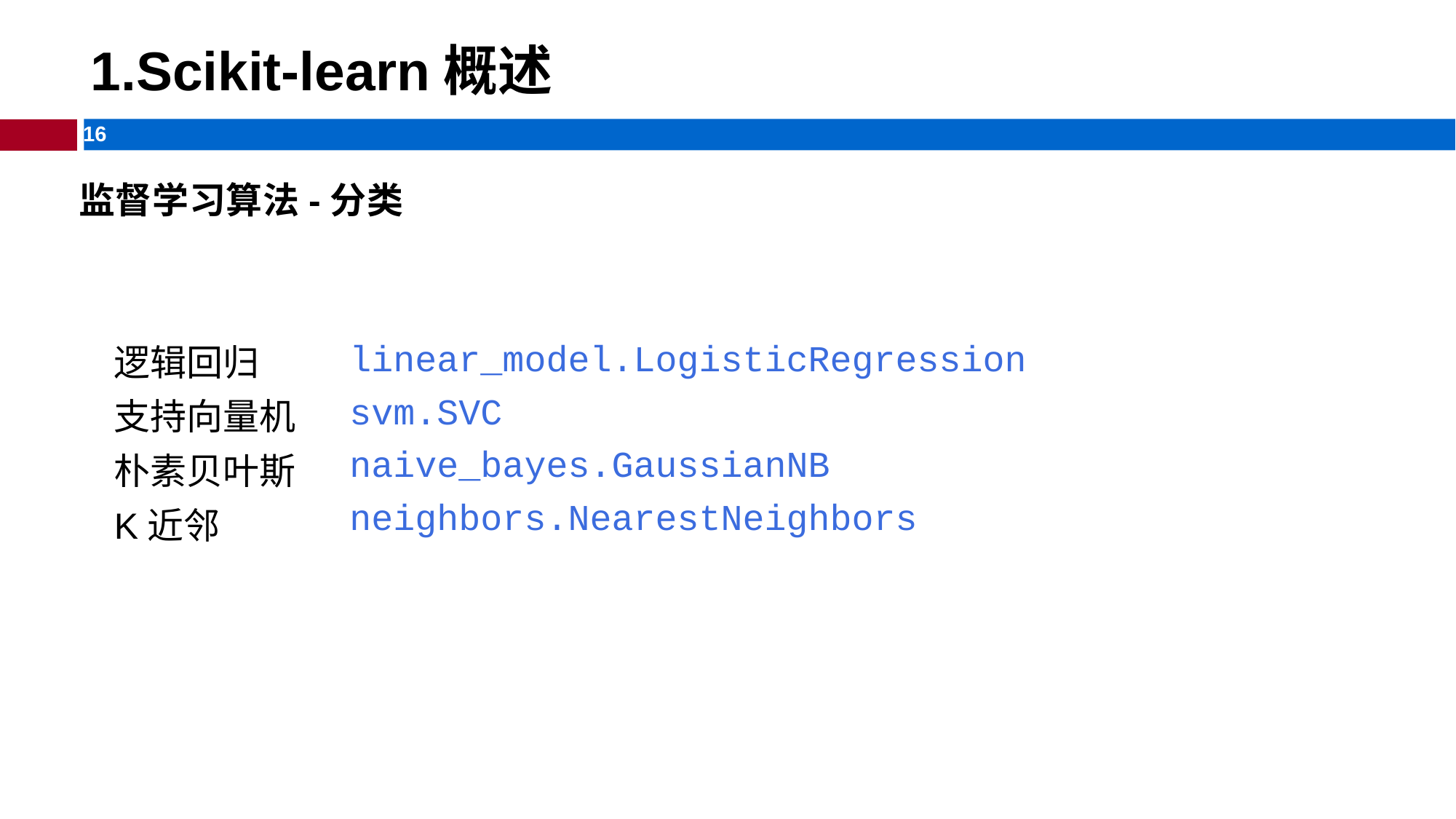

# 1.Scikit-learn概述
监督学习算法-分类

逻辑回归
支持向量机
朴素贝叶斯
K近邻
linear_model.LogisticRegression  svm.SVC
naive_bayes.GaussianNB  neighbors.NearestNeighbors